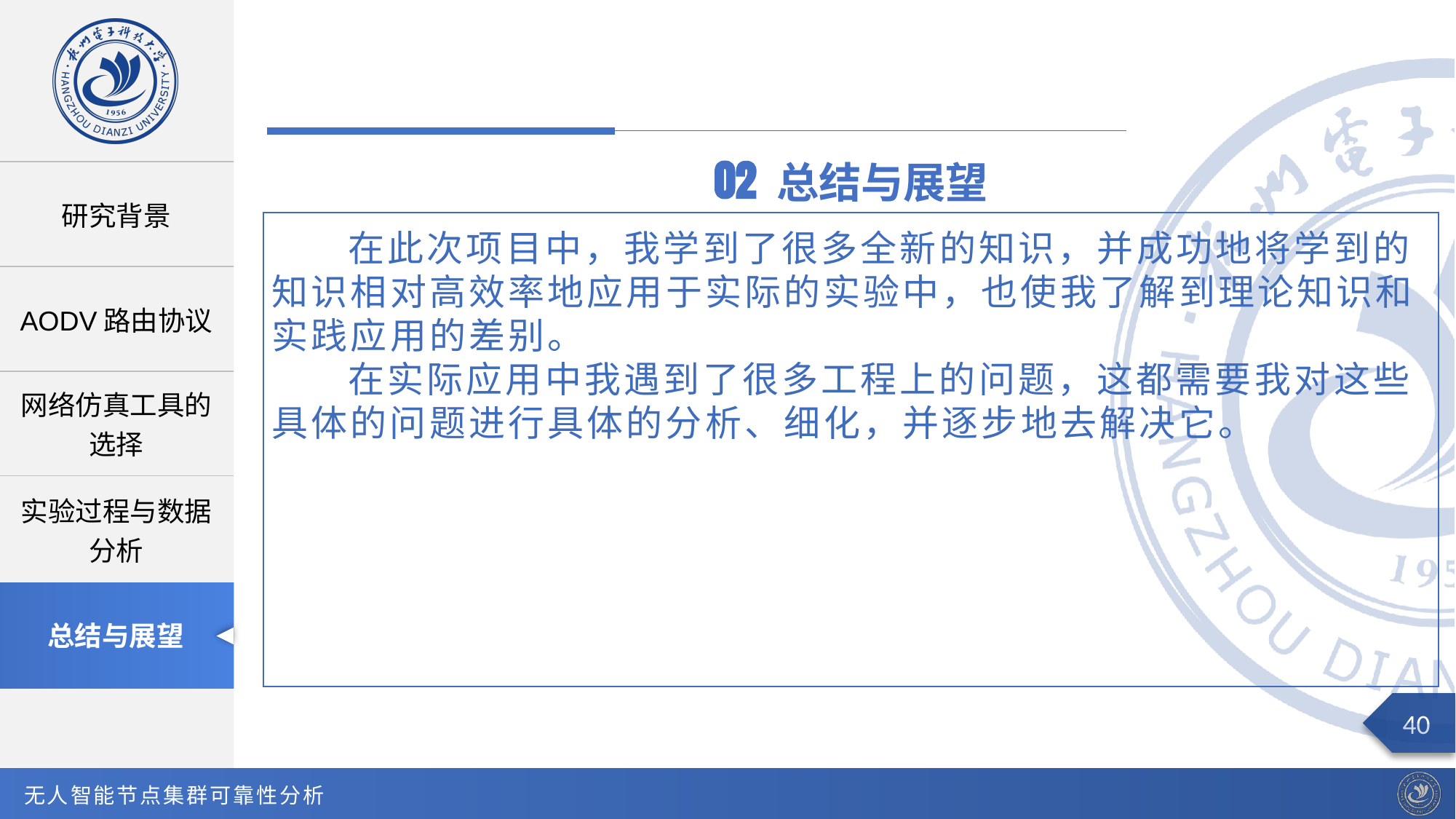

02 总结与展望

      在此次项目中，我学到了很多全新的知识，并成功地将学到的知识相对高效率地应用于实际的实验中，也使我了解到理论知识和实践应用的差别。
      在实际应用中我遇到了很多工程上的问题，这都需要我对这些具体的问题进行具体的分析、细化，并逐步地去解决它。